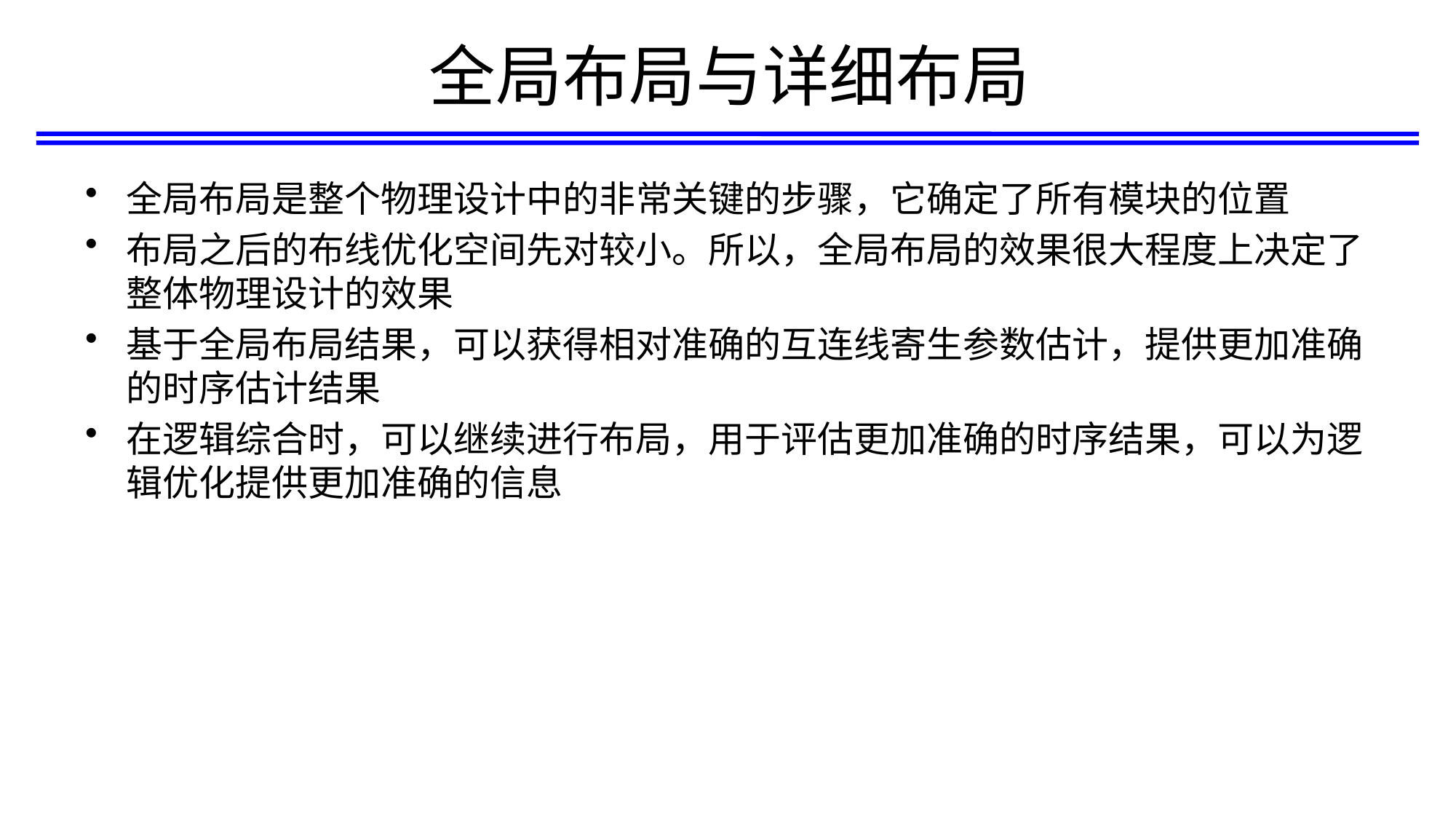

# 全局布局与详细布局
全局布局是整个物理设计中的非常关键的步骤，它确定了所有模块的位置
布局之后的布线优化空间先对较小。所以，全局布局的效果很大程度上决定了整体物理设计的效果
基于全局布局结果，可以获得相对准确的互连线寄生参数估计，提供更加准确的时序估计结果
在逻辑综合时，可以继续进行布局，用于评估更加准确的时序结果，可以为逻辑优化提供更加准确的信息